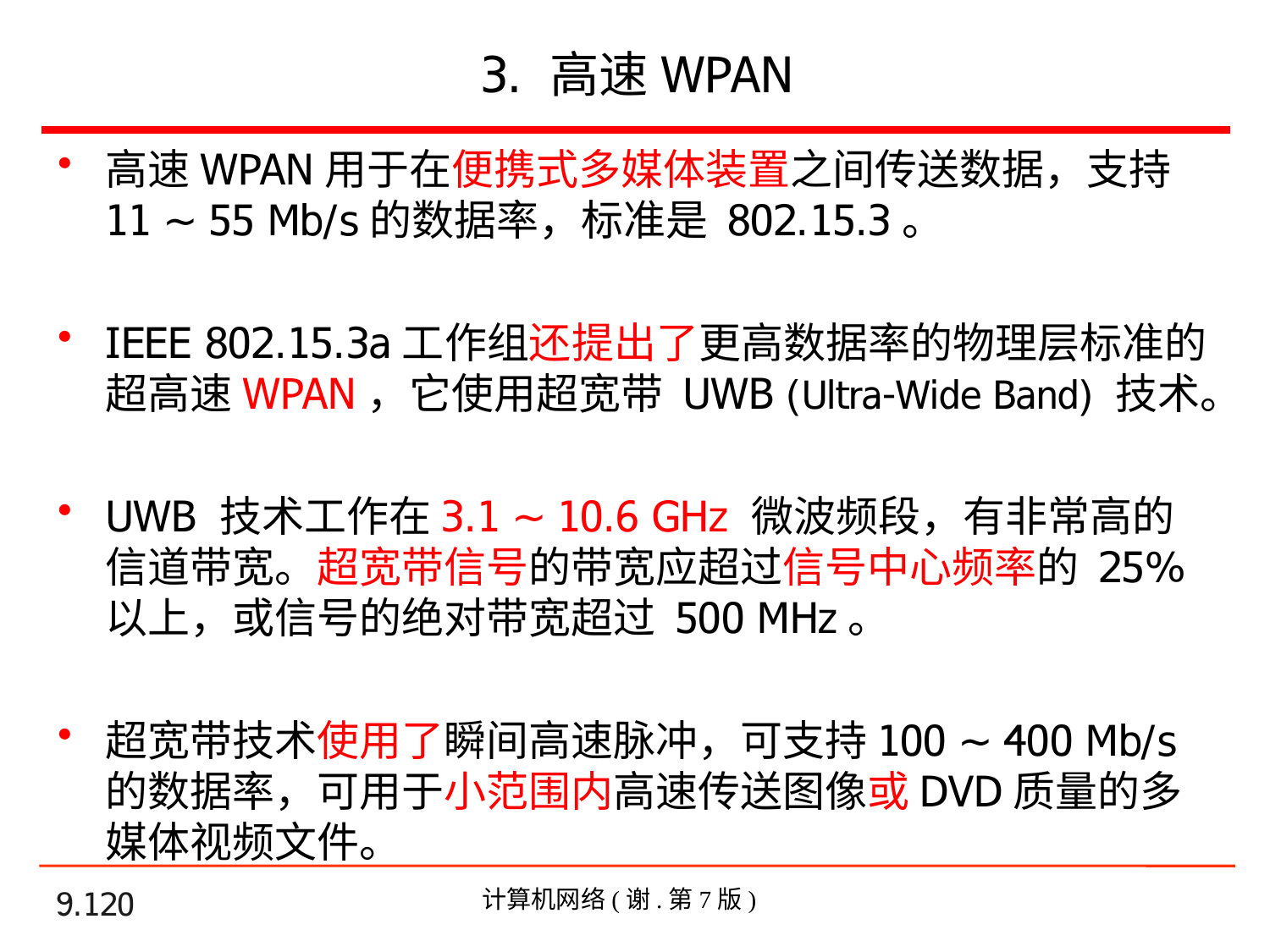

# 3. 高速WPAN
高速WPAN用于在便携式多媒体装置之间传送数据，支持11 ~ 55 Mb/s的数据率，标准是 802.15.3。

IEEE 802.15.3a工作组还提出了更高数据率的物理层标准的超高速WPAN，它使用超宽带 UWB (Ultra-Wide Band) 技术。

UWB 技术工作在3.1 ~ 10.6 GHz 微波频段，有非常高的信道带宽。超宽带信号的带宽应超过信号中心频率的 25% 以上，或信号的绝对带宽超过 500 MHz。

超宽带技术使用了瞬间高速脉冲，可支持100 ~ 400 Mb/s 的数据率，可用于小范围内高速传送图像或DVD质量的多媒体视频文件。